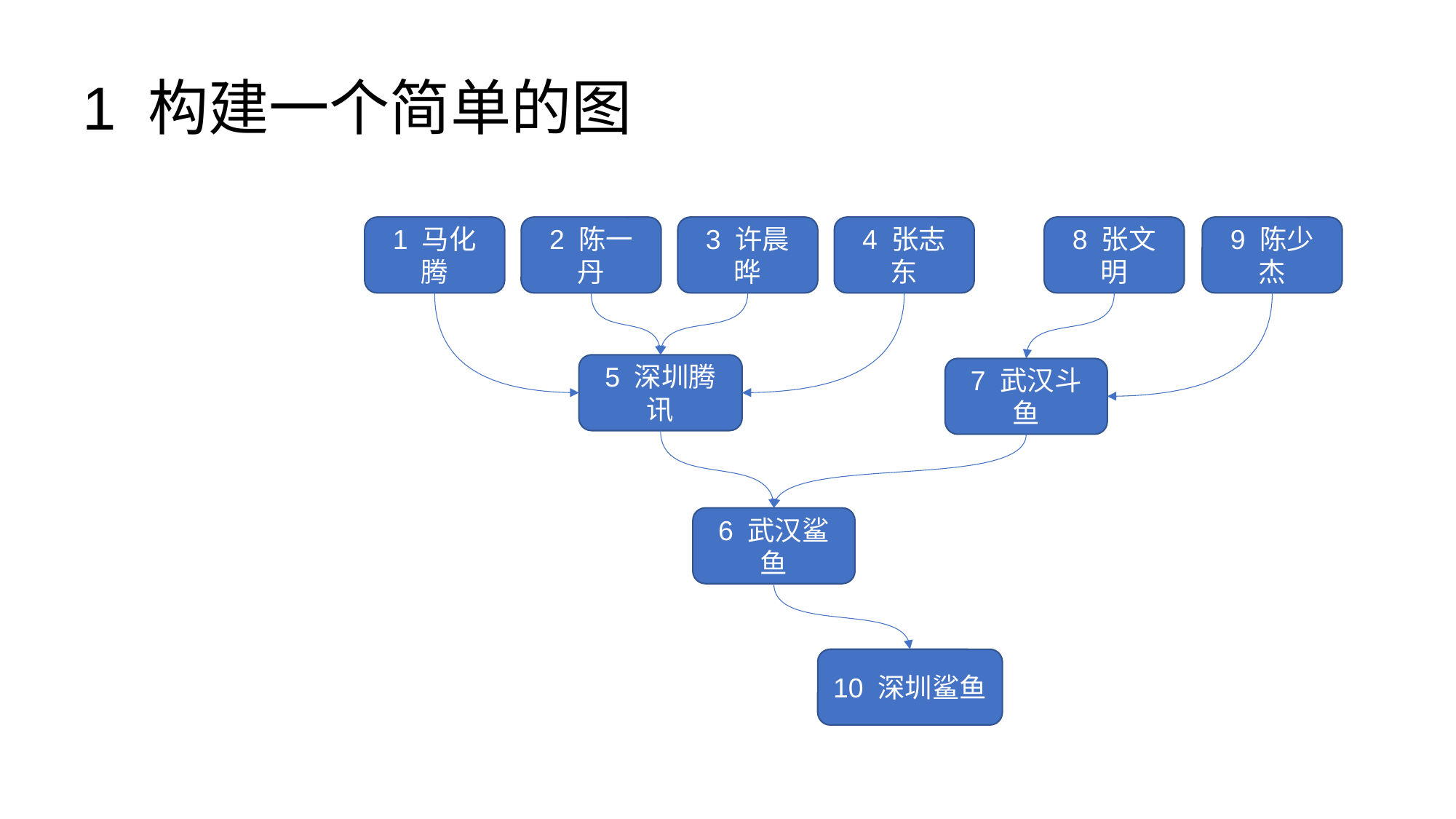

1 构建一个简单的图
2 陈一丹
3 许晨晔
4 张志东
8 张文明
9 陈少杰
1 马化腾
5 深圳腾讯
7 武汉斗鱼
6 武汉鲨鱼
10 深圳鲨鱼